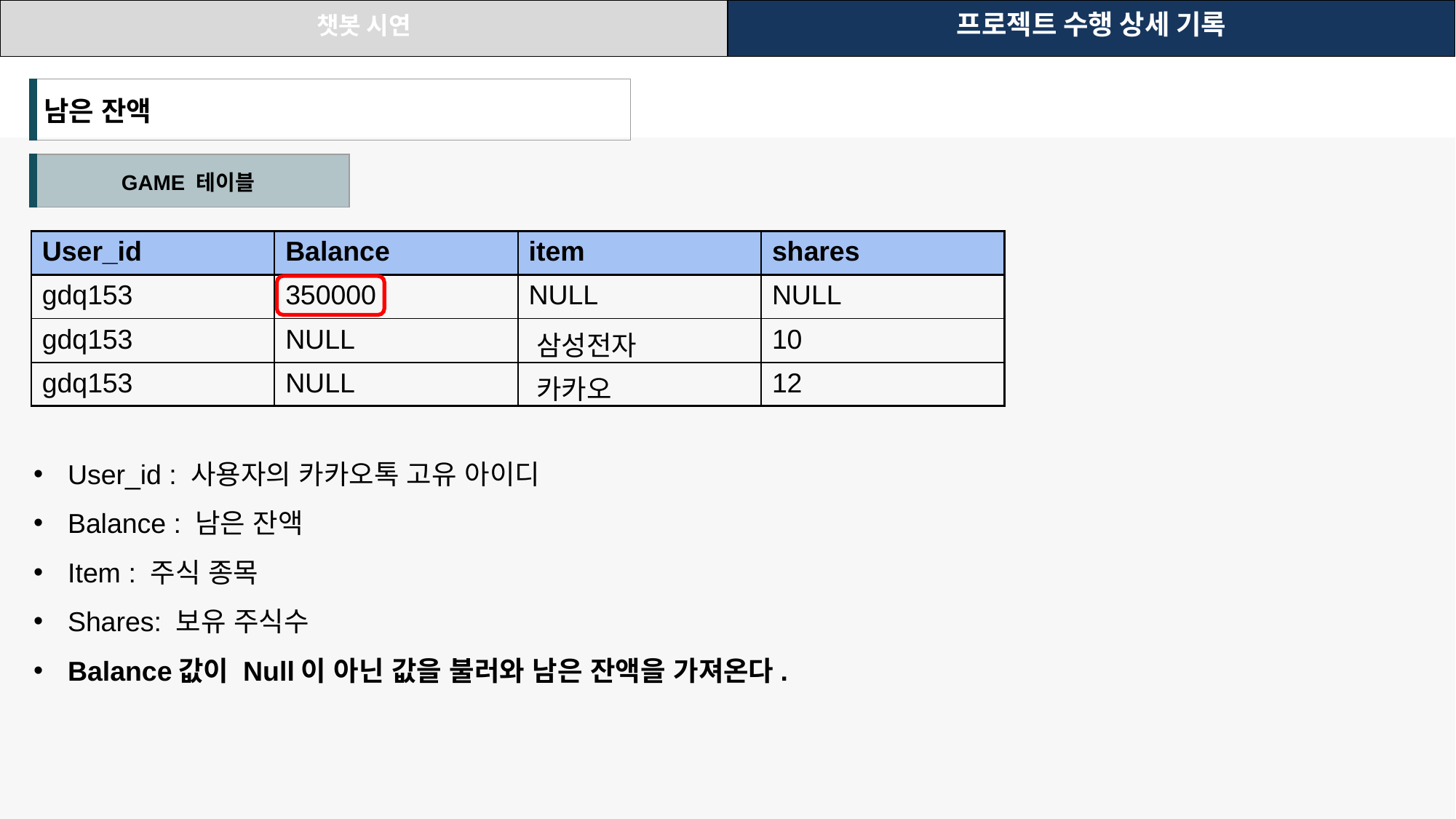

| 챗봇 시연 | 프로젝트 수행 상세 기록 |
| --- | --- |
| 남은 잔액 |
| --- |

| GAME 테이블 |
| --- |
| User\_id​ | Balance​ | item​ | shares​ |
| --- | --- | --- | --- |
| ​gdq153 | ​350000 | ​NULL | ​NULL |
| ​gdq153 | ​NULL | ​삼성전자 | ​10 |
| ​gdq153 | ​NULL | ​카카오 | ​12 |

User_id : 사용자의 카카오톡 고유 아이디
Balance : 남은 잔액
Item : 주식 종목
Shares: 보유 주식수
Balance값이 Null이 아닌 값을 불러와 남은 잔액을 가져온다.